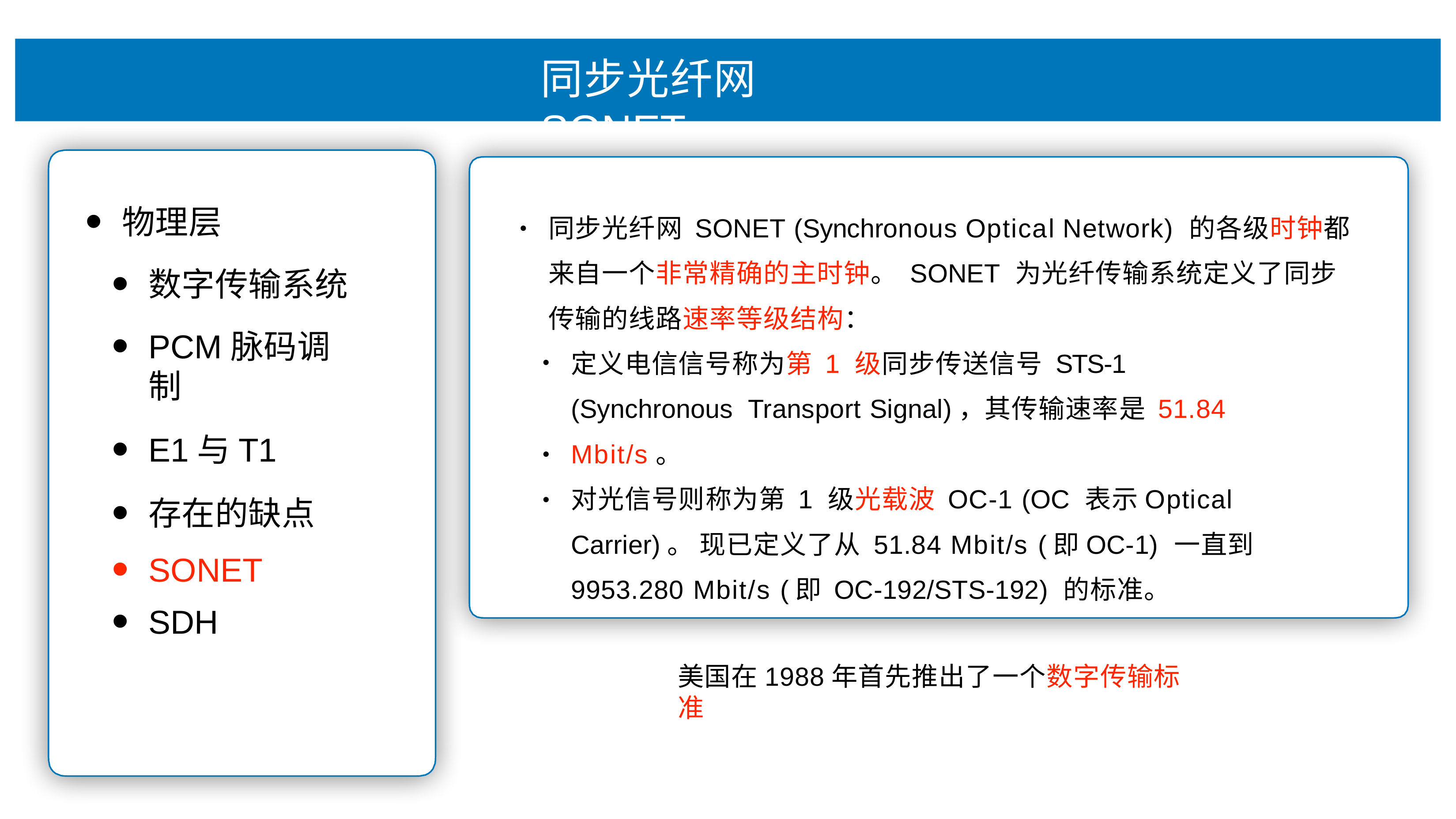

# 同步光纤⽹ SONET

物理层
数字传输系统
PCM脉码调制
E1与T1
存在的缺点
SONET
SDH
同步光纤⽹ SONET (Synchronous Optical Network)	的各级时钟都 来⾃⼀个⾮常精确的主时钟。 SONET 为光纤传输系统定义了同步 传输的线路速率等级结构：
•
定义电信信号称为第 1 级同步传送信号 STS-1 (Synchronous  Transport Signal)，其传输速率是 51.84 Mbit/s。
对光信号则称为第 1 级光载波 OC-1 (OC 表示Optical Carrier)。 现已定义了从 51.84 Mbit/s (即OC-1) ⼀直到 9953.280 Mbit/s (即 OC-192/STS-192) 的标准。
•
•
美国在1988年⾸先推出了⼀个数字传输标准